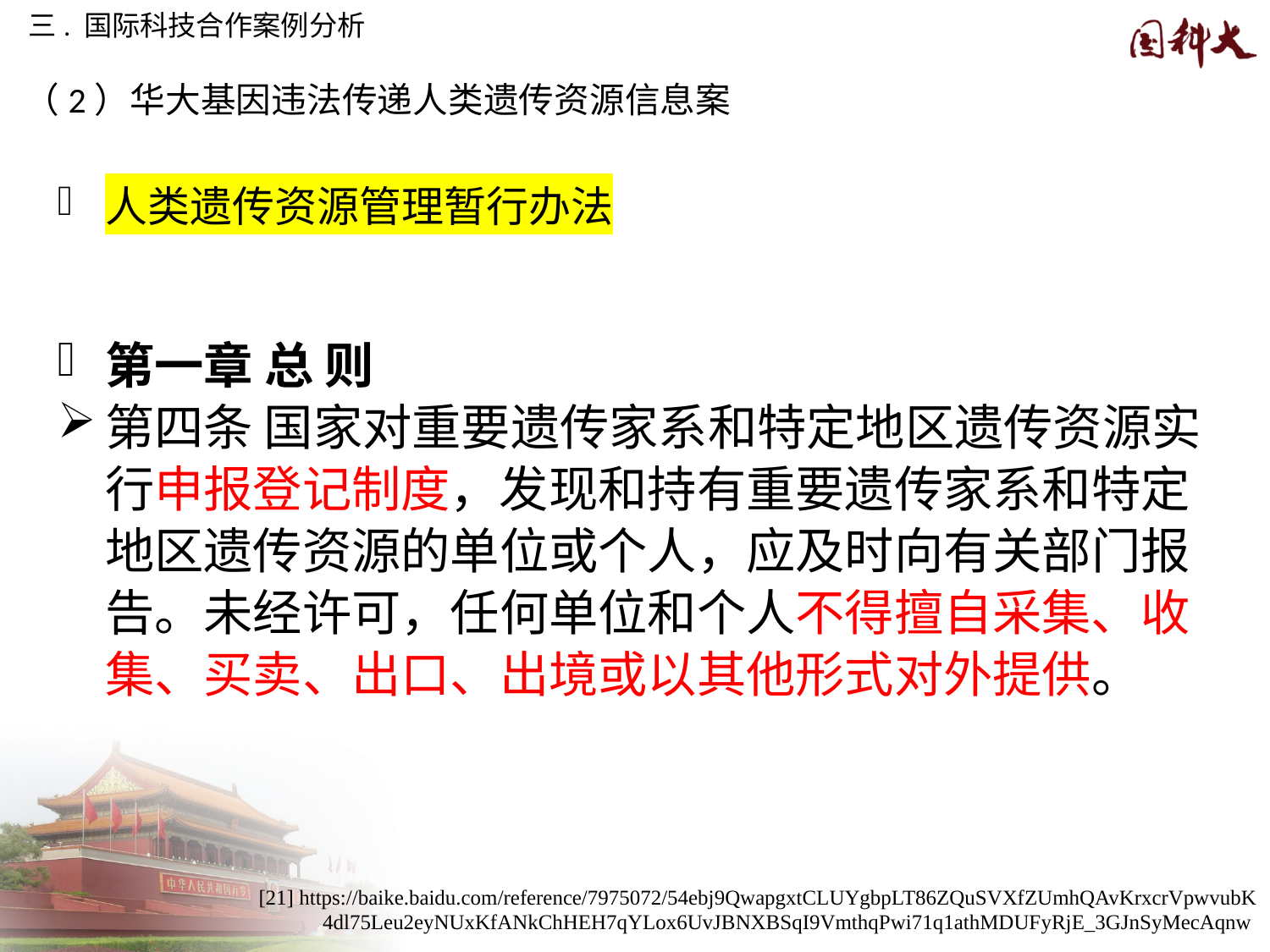

三. 国际科技合作案例分析
（2）华大基因违法传递人类遗传资源信息案

人类遗传资源管理暂行办法

第一章 总 则
第四条 国家对重要遗传家系和特定地区遗传资源实行申报登记制度，发现和持有重要遗传家系和特定地区遗传资源的单位或个人，应及时向有关部门报告。未经许可，任何单位和个人不得擅自采集、收集、买卖、出口、出境或以其他形式对外提供。

[21] https://baike.baidu.com/reference/7975072/54ebj9QwapgxtCLUYgbpLT86ZQuSVXfZUmhQAvKrxcrVpwvubK
4dl75Leu2eyNUxKfANkChHEH7qYLox6UvJBNXBSqI9VmthqPwi71q1athMDUFyRjE_3GJnSyMecAqnw